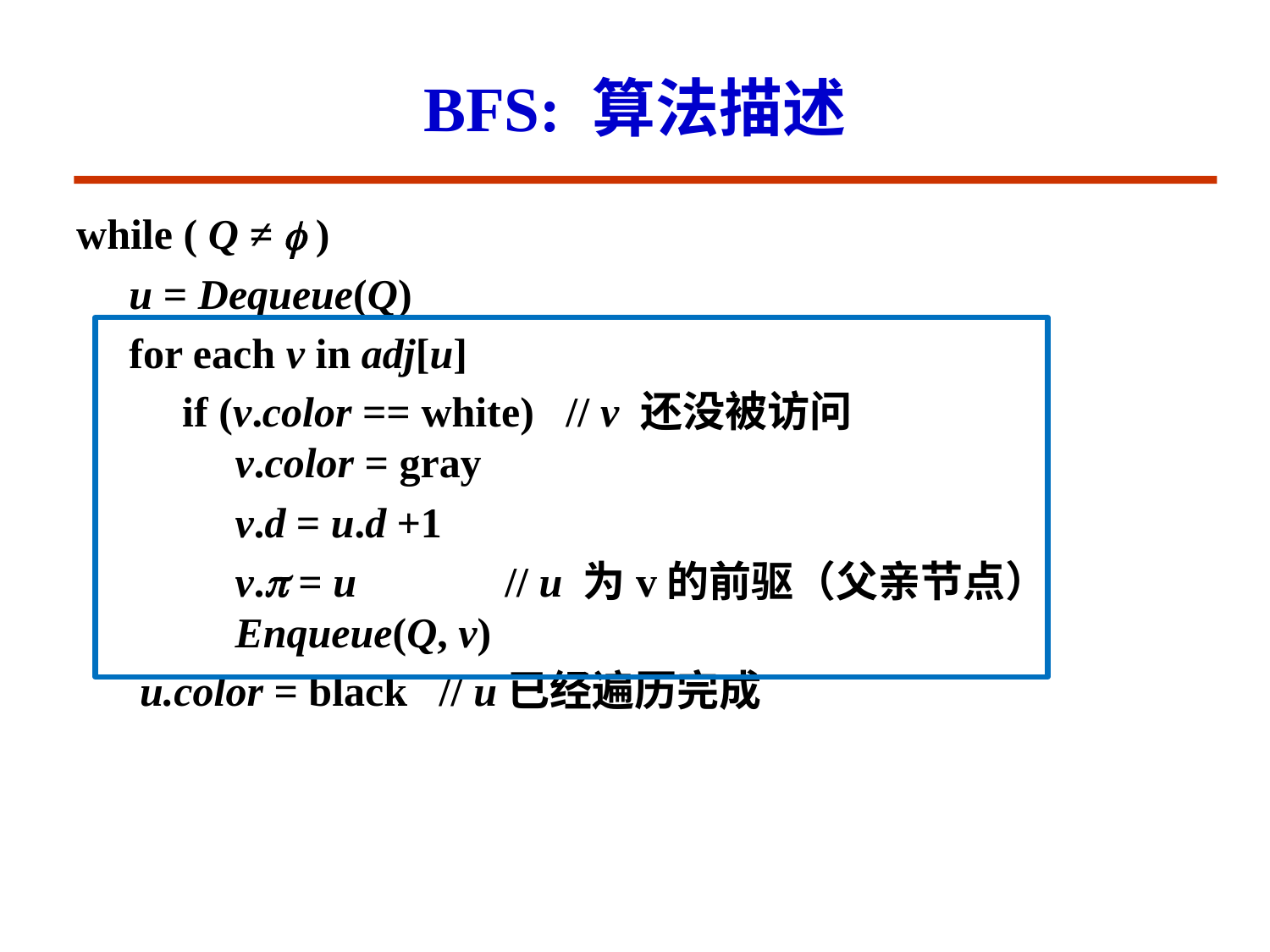

# BFS: 算法描述
while ( Q ≠ φ )
     u = Dequeue(Q)
     for each v in adj[u]
          if (v.color == white)   // v 还没被访问
               v.color = gray
               v.d = u.d +1
               v.π = u              // u 为v的前驱（父亲节点）
               Enqueue(Q, v)
      u.color = black   // u已经遍历完成